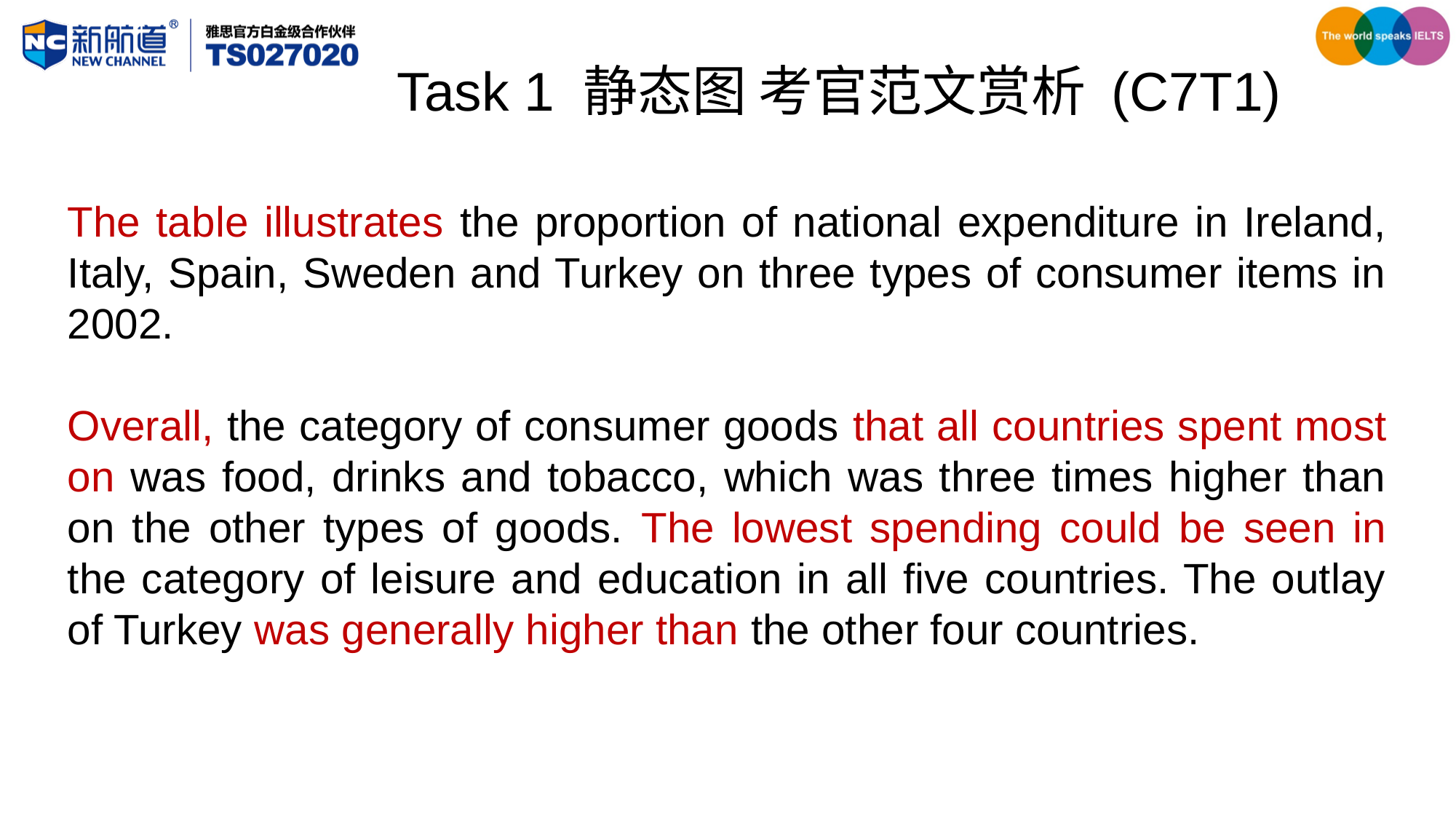

# Task 1 静态图 考官范文赏析 (C7T1)
The table illustrates the proportion of national expenditure in Ireland, Italy, Spain, Sweden and Turkey on three types of consumer items in 2002.

Overall, the category of consumer goods that all countries spent most on was food, drinks and tobacco, which was three times higher than on the other types of goods. The lowest spending could be seen in the category of leisure and education in all five countries. The outlay of Turkey was generally higher than the other four countries.